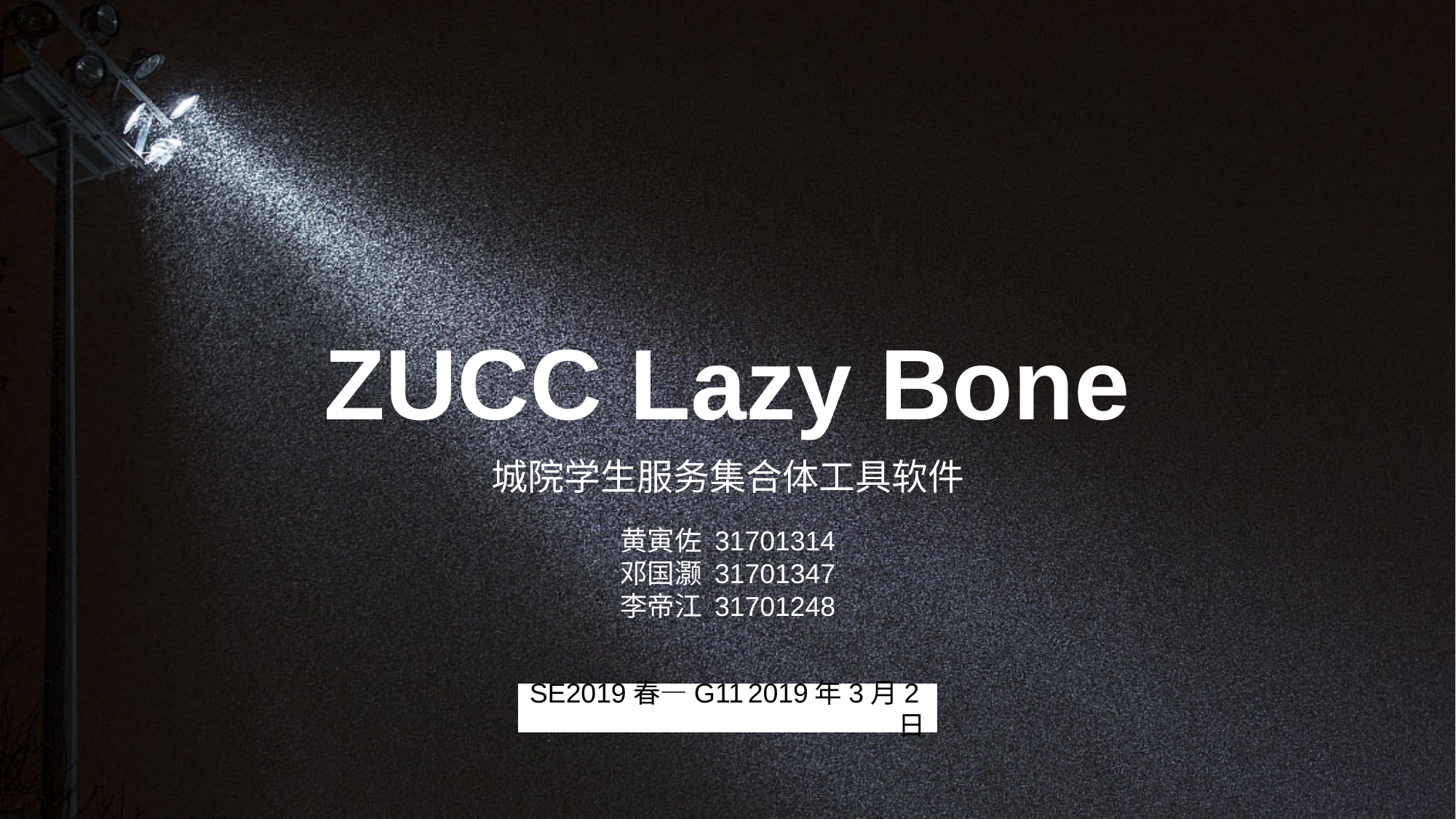

ZUCC Lazy Bone
城院学生服务集合体工具软件
黄寅佐 31701314
邓国灏 31701347
李帝江 31701248
SE2019春—G11	2019年3月2日